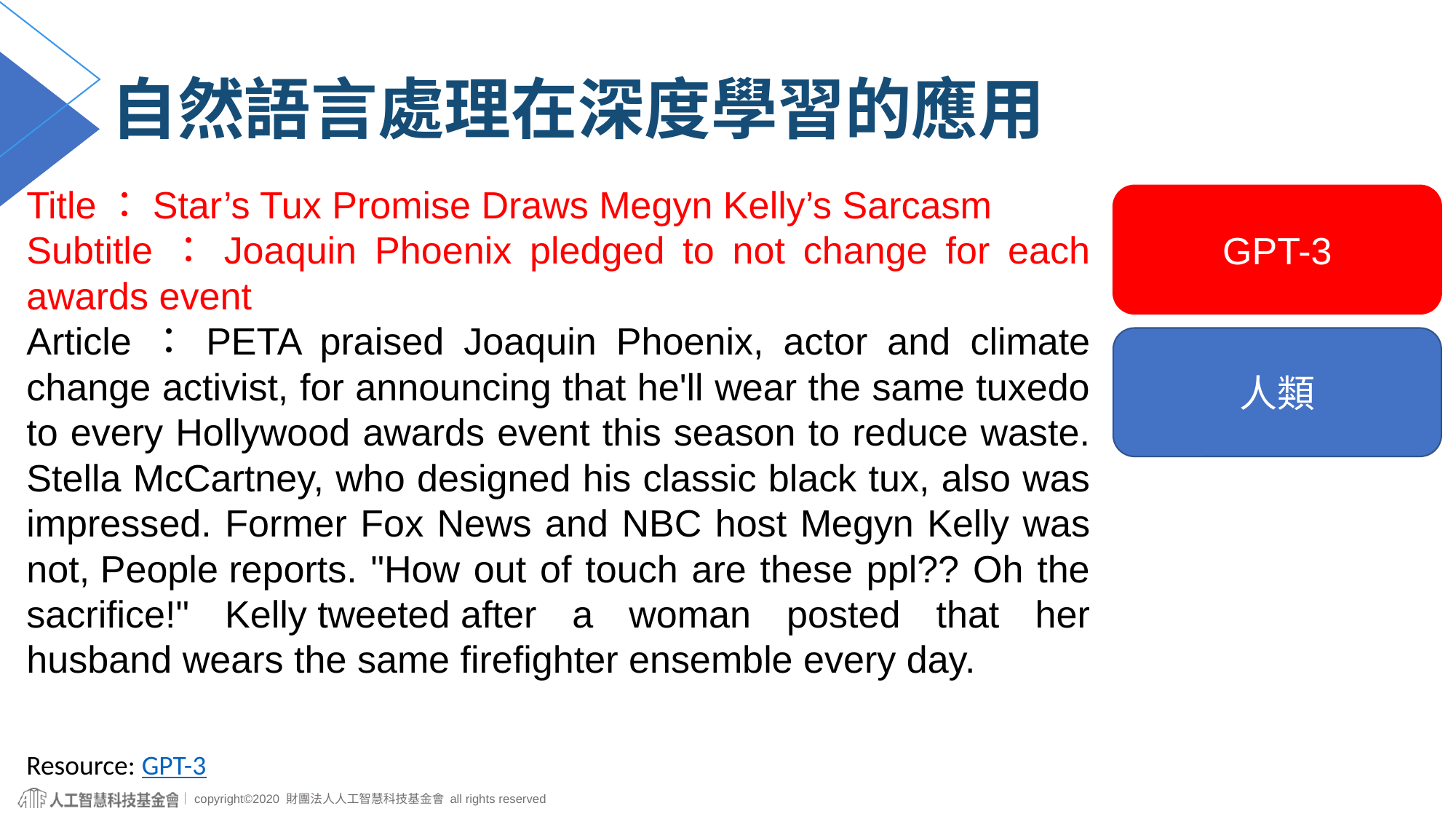

# 自然語言處理在深度學習的應用
Title：Star’s Tux Promise Draws Megyn Kelly’s Sarcasm
Subtitle：Joaquin Phoenix pledged to not change for each awards event
Article：PETA praised Joaquin Phoenix, actor and climate change activist, for announcing that he'll wear the same tuxedo to every Hollywood awards event this season to reduce waste. Stella McCartney, who designed his classic black tux, also was impressed. Former Fox News and NBC host Megyn Kelly was not, People reports. "How out of touch are these ppl?? Oh the sacrifice!" Kelly tweeted after a woman posted that her husband wears the same firefighter ensemble every day.
GPT-3
人類
Resource: GPT-3